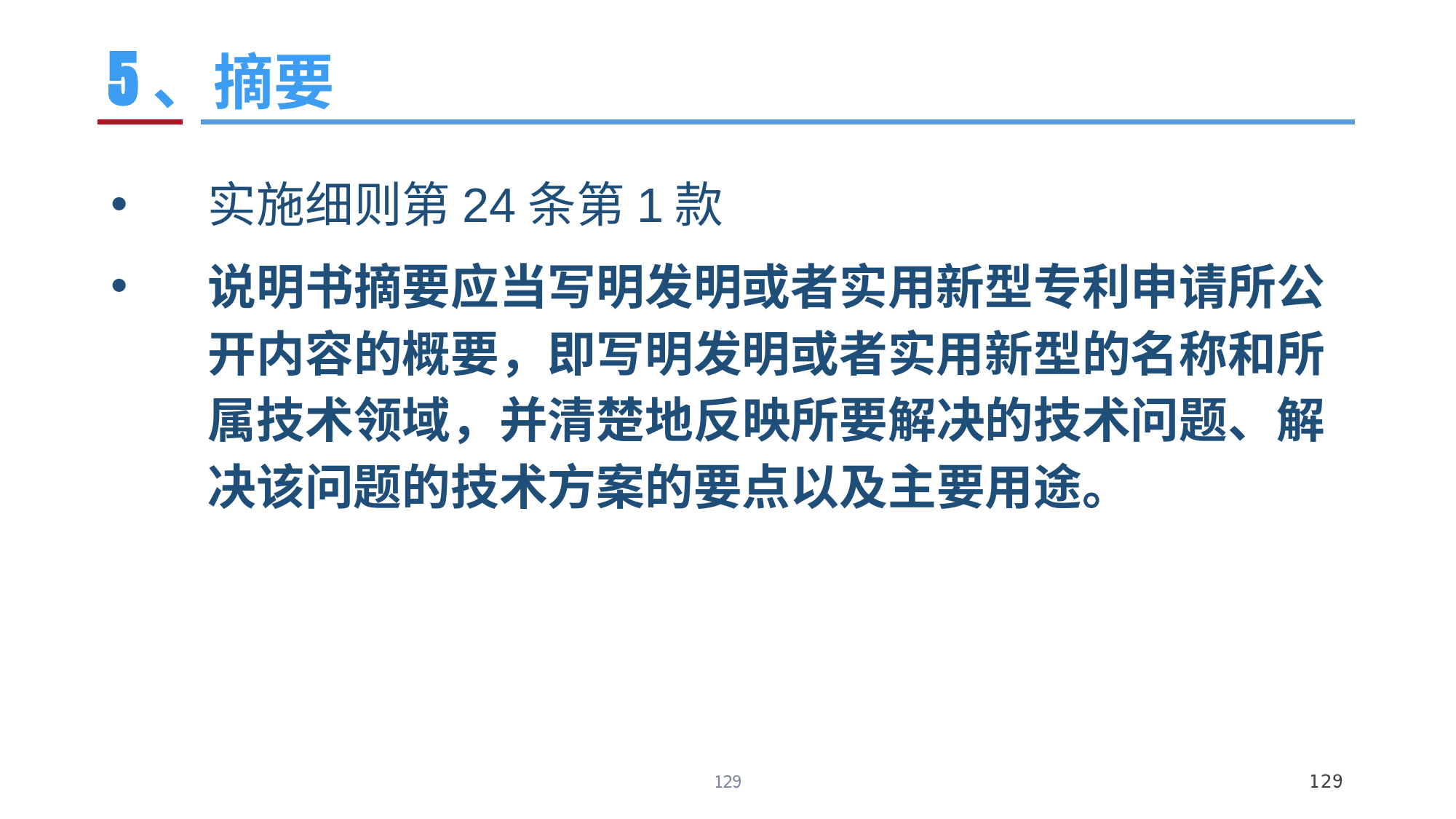

# 5、摘要
实施细则第24条第1款
说明书摘要应当写明发明或者实用新型专利申请所公开内容的概要，即写明发明或者实用新型的名称和所属技术领域，并清楚地反映所要解决的技术问题、解决该问题的技术方案的要点以及主要用途。
129
129